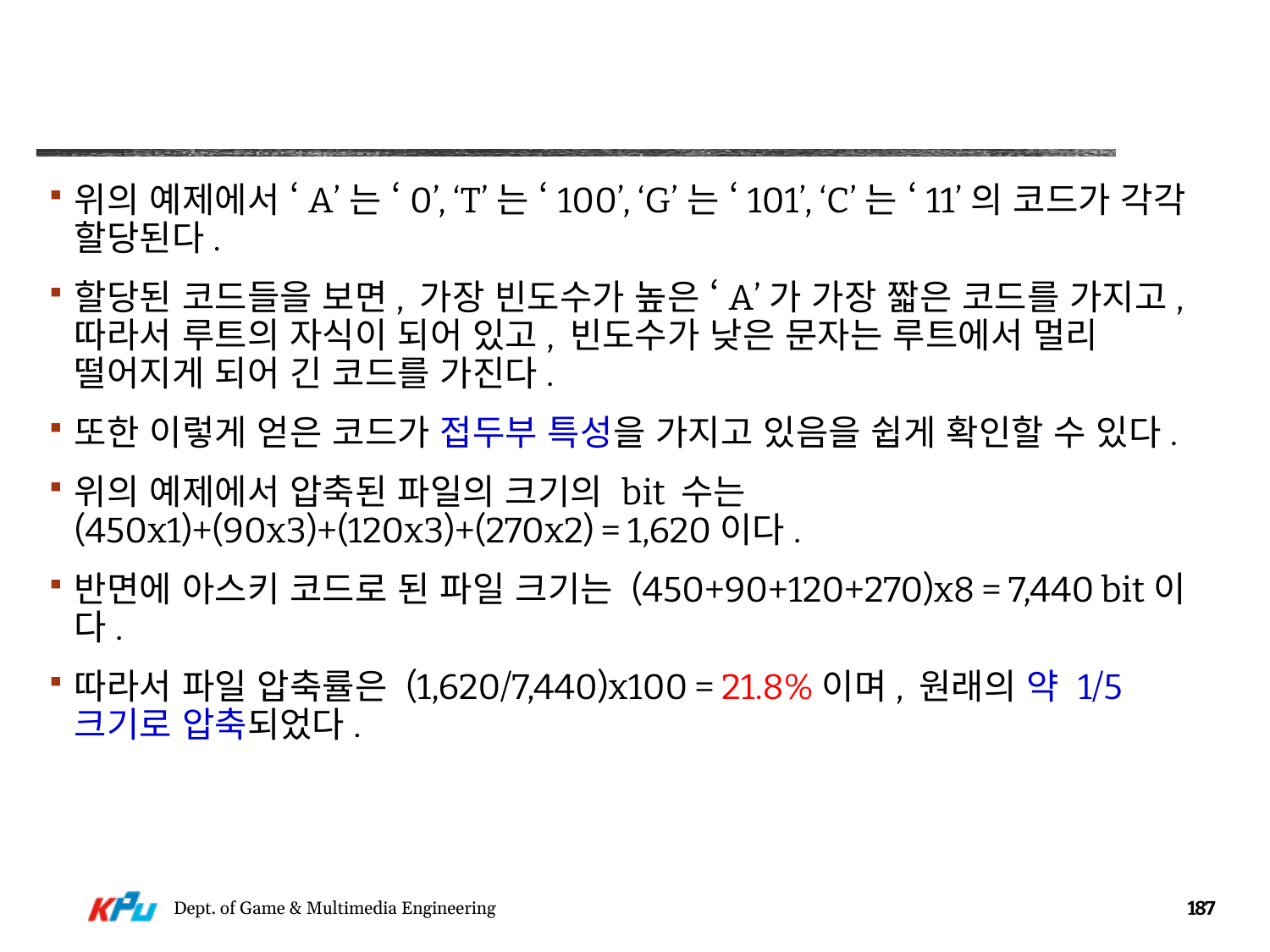

#
위의 예제에서 ‘A’는 ‘0’, ‘T’는 ‘100’, ‘G’는 ‘101’, ‘C’는 ‘11’의 코드가 각각 할당된다.
할당된 코드들을 보면, 가장 빈도수가 높은 ‘A’가 가장 짧은 코드를 가지고, 따라서 루트의 자식이 되어 있고, 빈도수가 낮은 문자는 루트에서 멀리 떨어지게 되어 긴 코드를 가진다.
또한 이렇게 얻은 코드가 접두부 특성을 가지고 있음을 쉽게 확인할 수 있다.
위의 예제에서 압축된 파일의 크기의 bit 수는 (450x1)+(90x3)+(120x3)+(270x2) = 1,620이다.
반면에 아스키 코드로 된 파일 크기는 (450+90+120+270)x8 = 7,440 bit이다.
따라서 파일 압축률은 (1,620/7,440)x100 = 21.8%이며, 원래의 약 1/5 크기로 압축되었다.
Dept. of Game & Multimedia Engineering
187